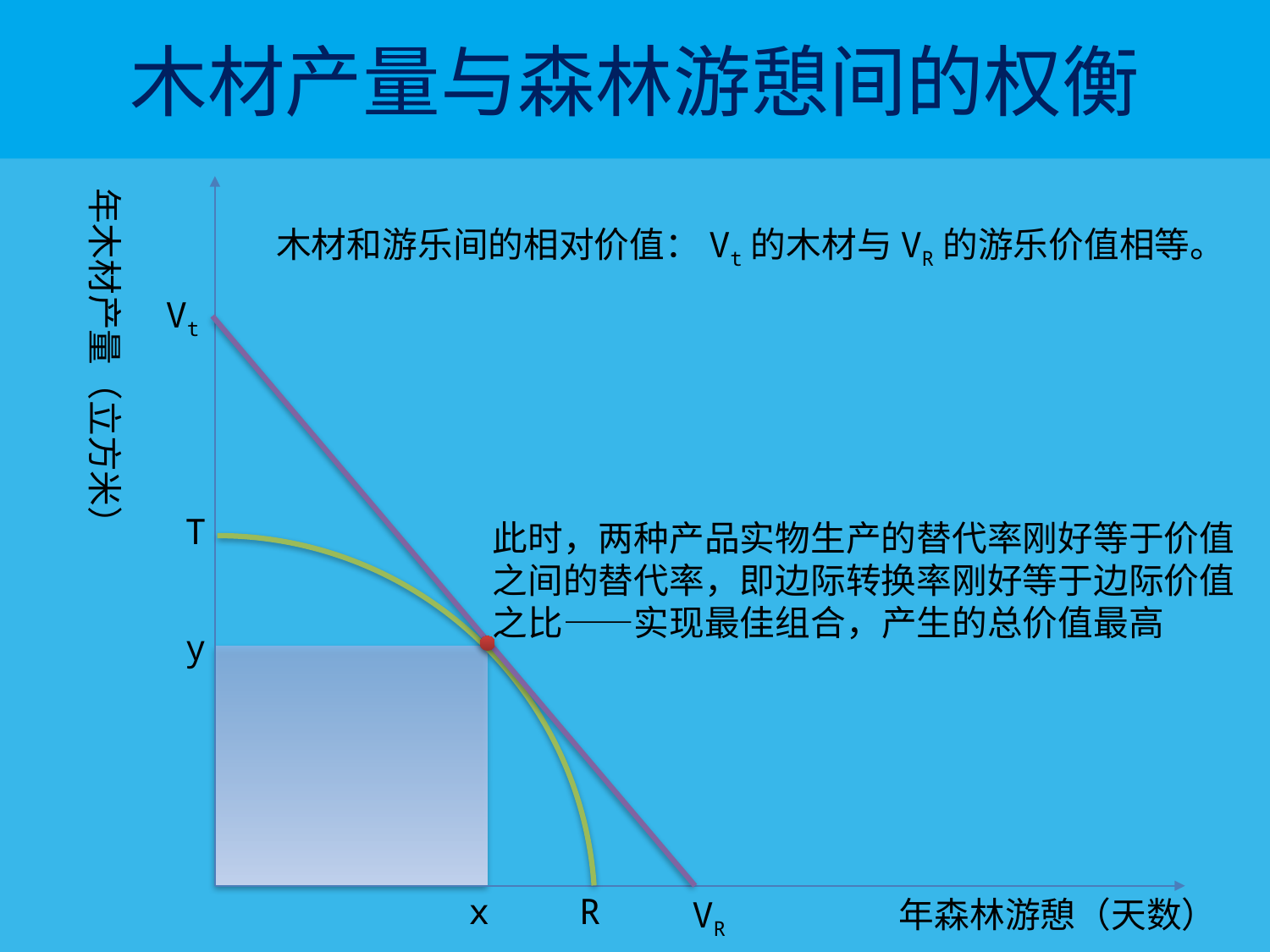

# 木材产量与森林游憩间的权衡
年木材产量（立方米）
木材和游乐间的相对价值：Vt的木材与VR的游乐价值相等。
Vt
T
此时，两种产品实物生产的替代率刚好等于价值之间的替代率，即边际转换率刚好等于边际价值之比——实现最佳组合，产生的总价值最高

y

x
R
年森林游憩（天数）
VR